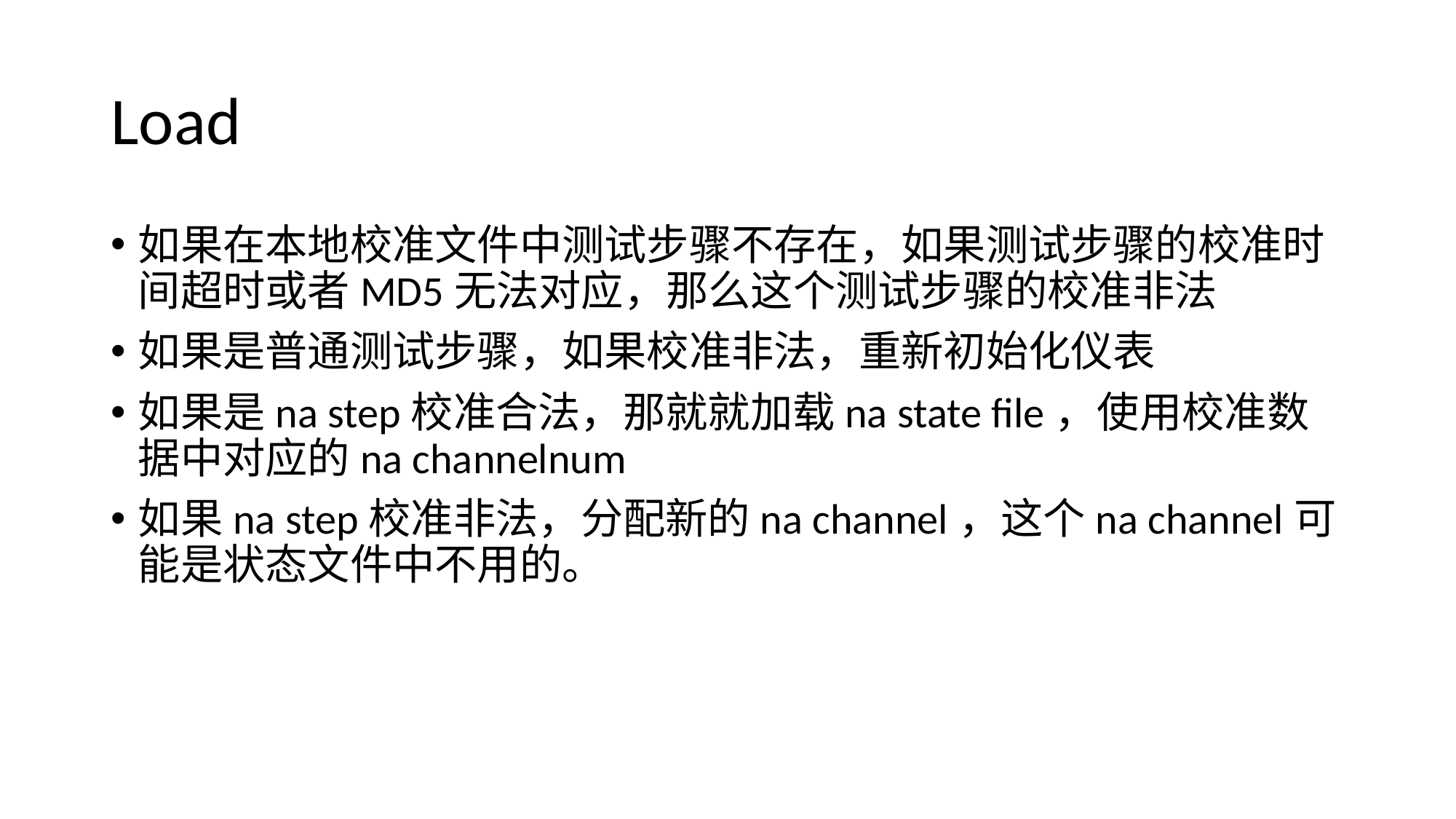

# Load
如果在本地校准文件中测试步骤不存在，如果测试步骤的校准时间超时或者MD5无法对应，那么这个测试步骤的校准非法
如果是普通测试步骤，如果校准非法，重新初始化仪表
如果是na step校准合法，那就就加载na state file，使用校准数据中对应的na channelnum
如果na step校准非法，分配新的na channel，这个na channel可能是状态文件中不用的。